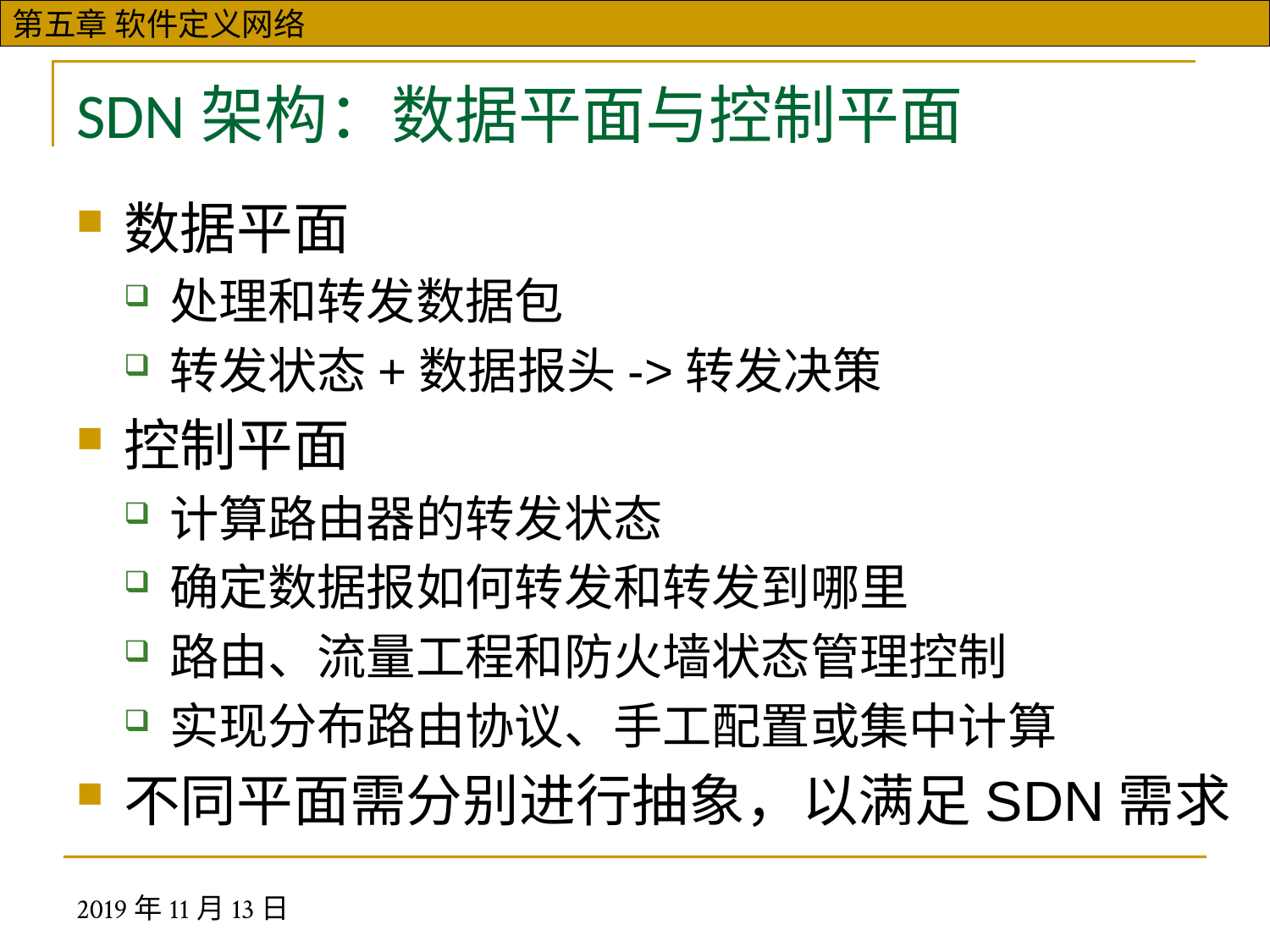

# SDN架构：数据平面与控制平面
数据平面
处理和转发数据包
转发状态+数据报头->转发决策
控制平面
计算路由器的转发状态
确定数据报如何转发和转发到哪里
路由、流量工程和防火墙状态管理控制
实现分布路由协议、手工配置或集中计算
不同平面需分别进行抽象，以满足SDN需求
2019年11月13日